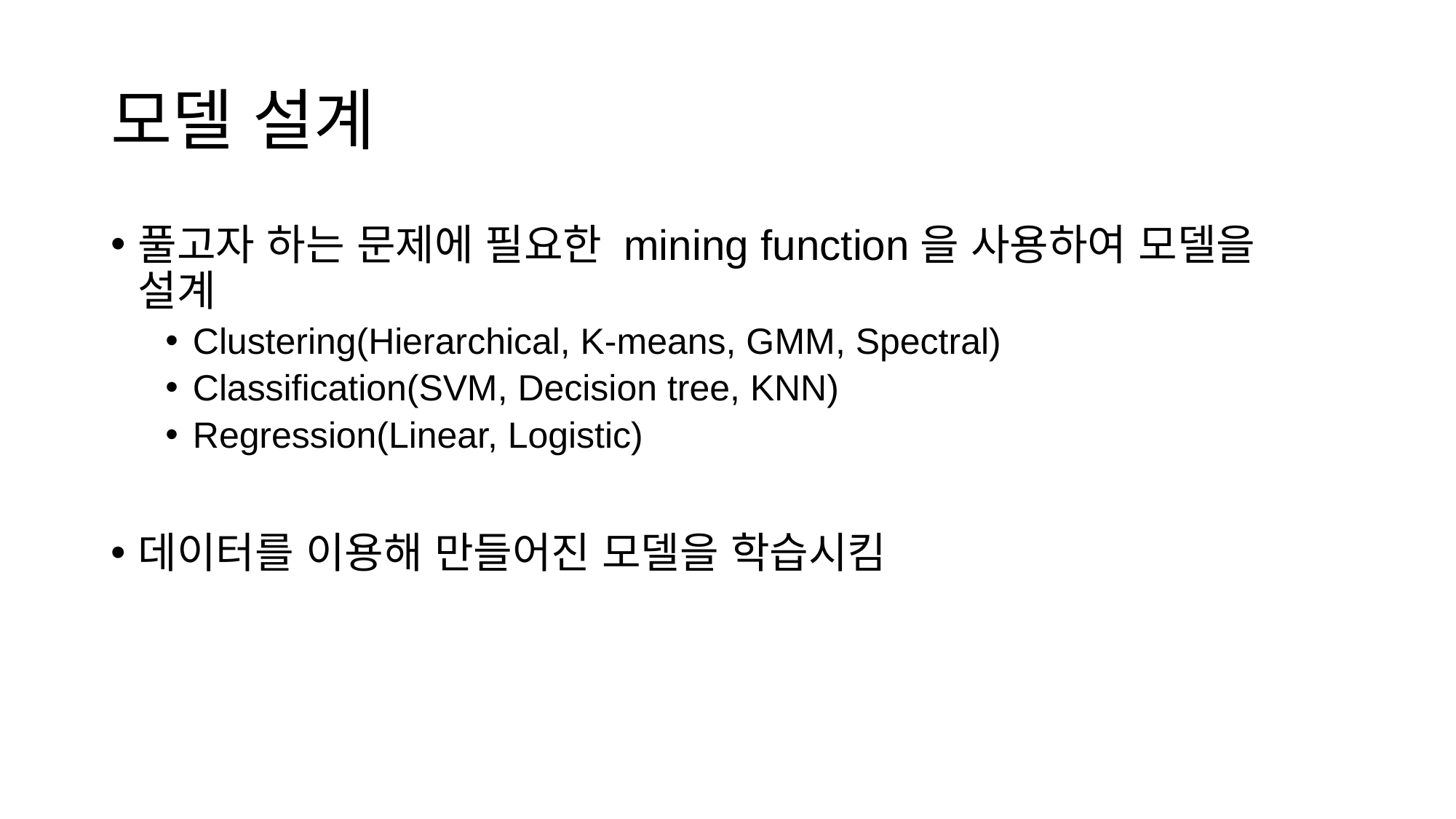

# 모델 설계
풀고자 하는 문제에 필요한 mining function을 사용하여 모델을 설계
Clustering(Hierarchical, K-means, GMM, Spectral)
Classification(SVM, Decision tree, KNN)
Regression(Linear, Logistic)

데이터를 이용해 만들어진 모델을 학습시킴